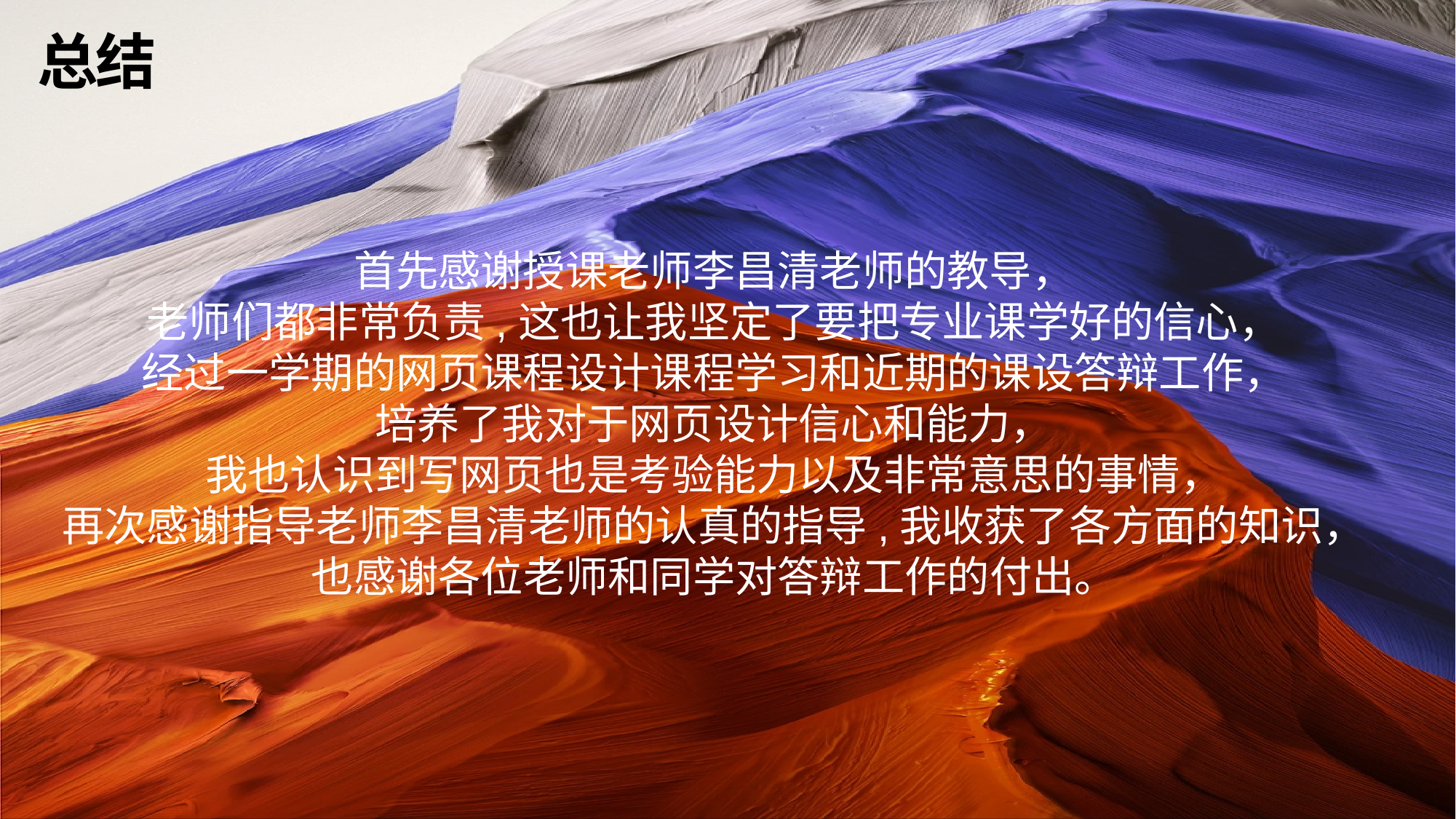

# 总结
首先感谢授课老师李昌清老师的教导，
老师们都非常负责,这也让我坚定了要把专业课学好的信心，
经过一学期的网页课程设计课程学习和近期的课设答辩工作，
培养了我对于网页设计信心和能力，
我也认识到写网页也是考验能力以及非常意思的事情，
再次感谢指导老师李昌清老师的认真的指导,我收获了各方面的知识，
也感谢各位老师和同学对答辩工作的付出。